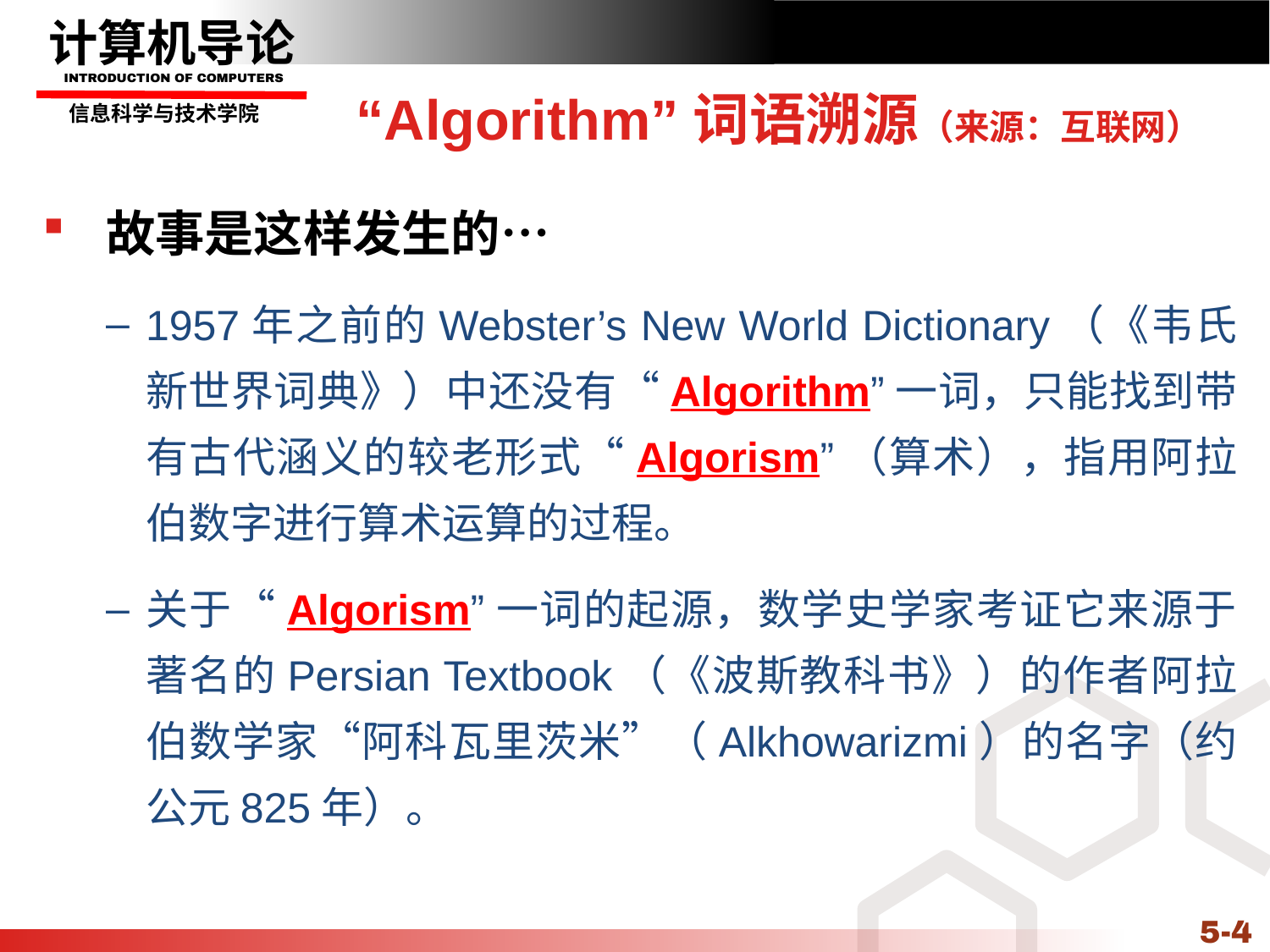

# “Algorithm”词语溯源（来源：互联网）
故事是这样发生的…
1957年之前的Webster’s New World Dictionary（《韦氏新世界词典》）中还没有“Algorithm”一词，只能找到带有古代涵义的较老形式“Algorism”（算术），指用阿拉伯数字进行算术运算的过程。
关于“Algorism”一词的起源，数学史学家考证它来源于著名的Persian Textbook（《波斯教科书》）的作者阿拉伯数学家“阿科瓦里茨米”（Alkhowarizmi）的名字（约公元825年）。
5-4